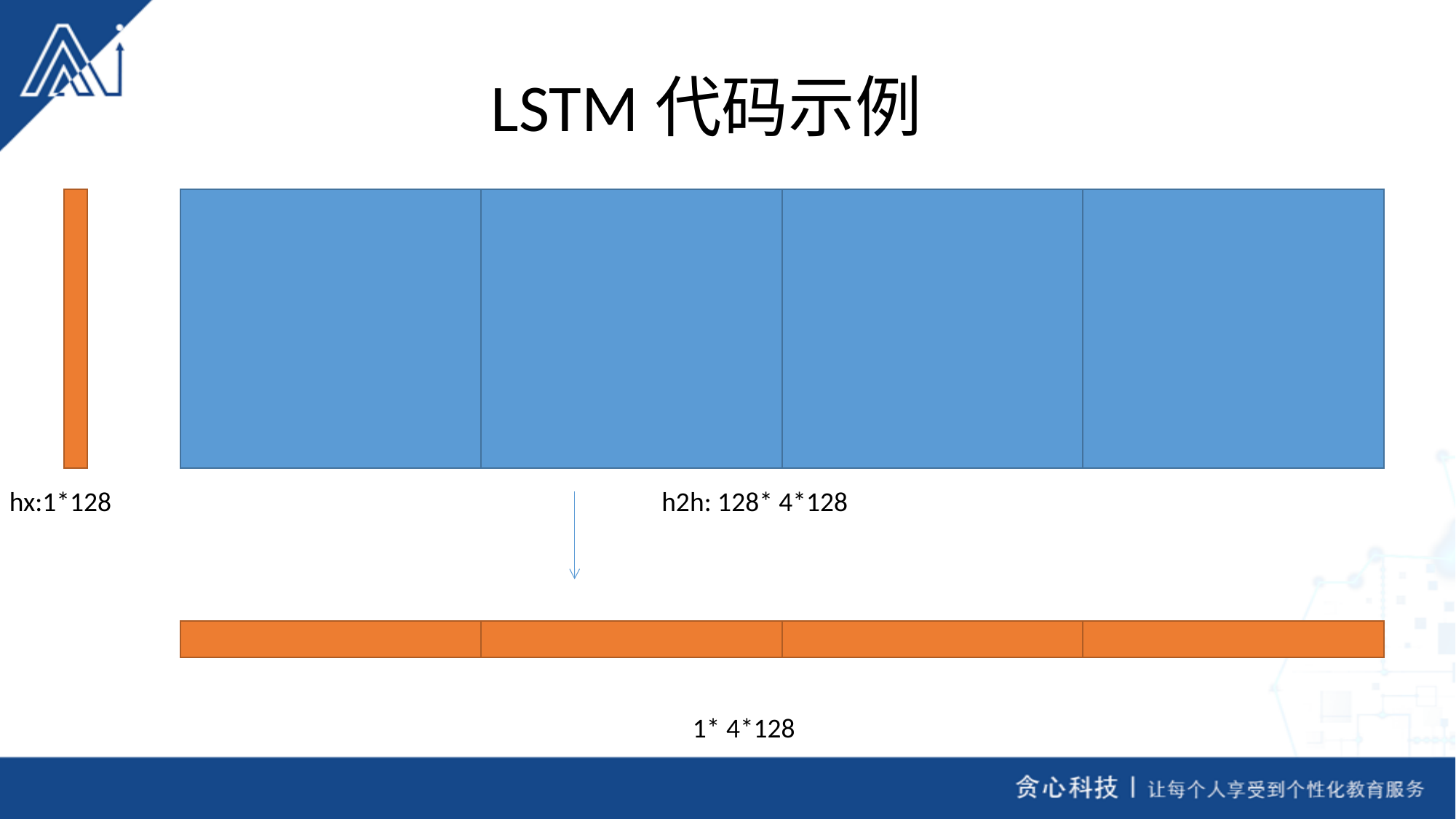

# LSTM代码示例

hx:1*128
h2h: 128* 4*128

1* 4*128